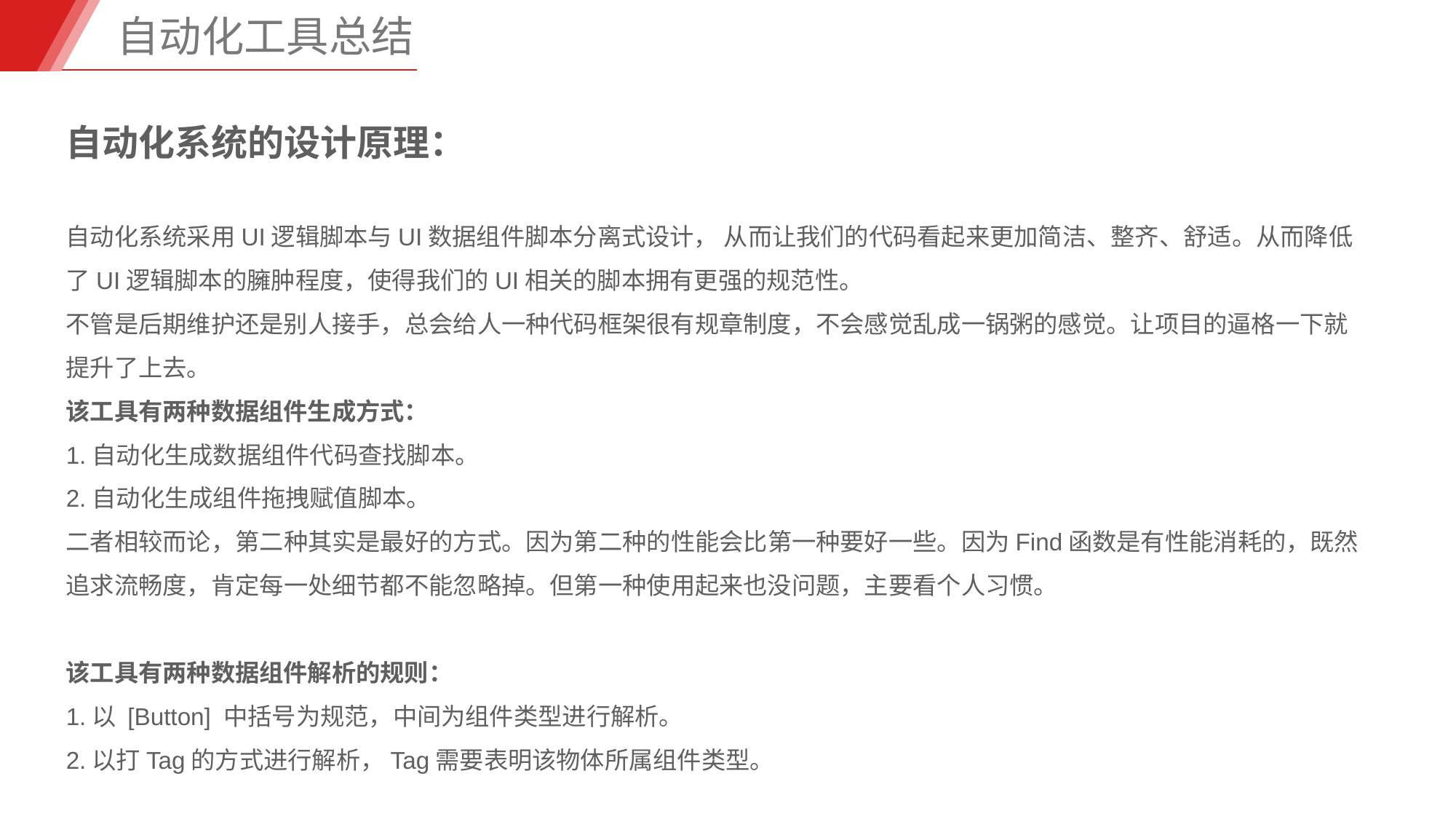

自动化工具总结

自动化系统的设计原理：

自动化系统采用UI逻辑脚本与UI数据组件脚本分离式设计， 从而让我们的代码看起来更加简洁、整齐、舒适。从而降低了UI逻辑脚本的臃肿程度，使得我们的UI相关的脚本拥有更强的规范性。
不管是后期维护还是别人接手，总会给人一种代码框架很有规章制度，不会感觉乱成一锅粥的感觉。让项目的逼格一下就提升了上去。
该工具有两种数据组件生成方式：
1.自动化生成数据组件代码查找脚本。
2.自动化生成组件拖拽赋值脚本。
二者相较而论，第二种其实是最好的方式。因为第二种的性能会比第一种要好一些。因为Find函数是有性能消耗的，既然追求流畅度，肯定每一处细节都不能忽略掉。但第一种使用起来也没问题，主要看个人习惯。

该工具有两种数据组件解析的规则：
1.以 [Button] 中括号为规范，中间为组件类型进行解析。
2.以打Tag的方式进行解析，Tag需要表明该物体所属组件类型。